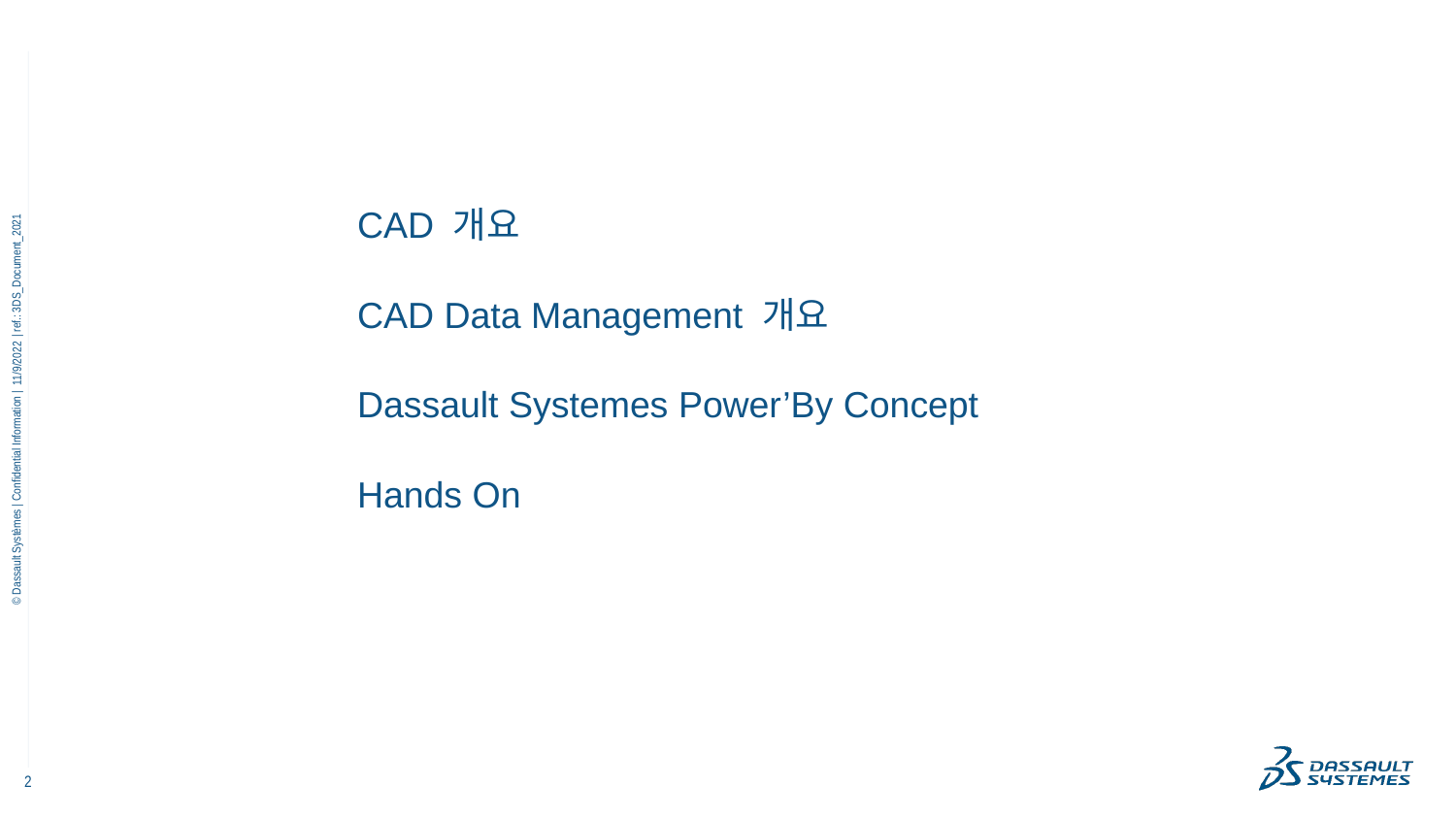

#
CAD 개요
CAD Data Management 개요
11/9/2022
Dassault Systemes Power’By Concept
Hands On